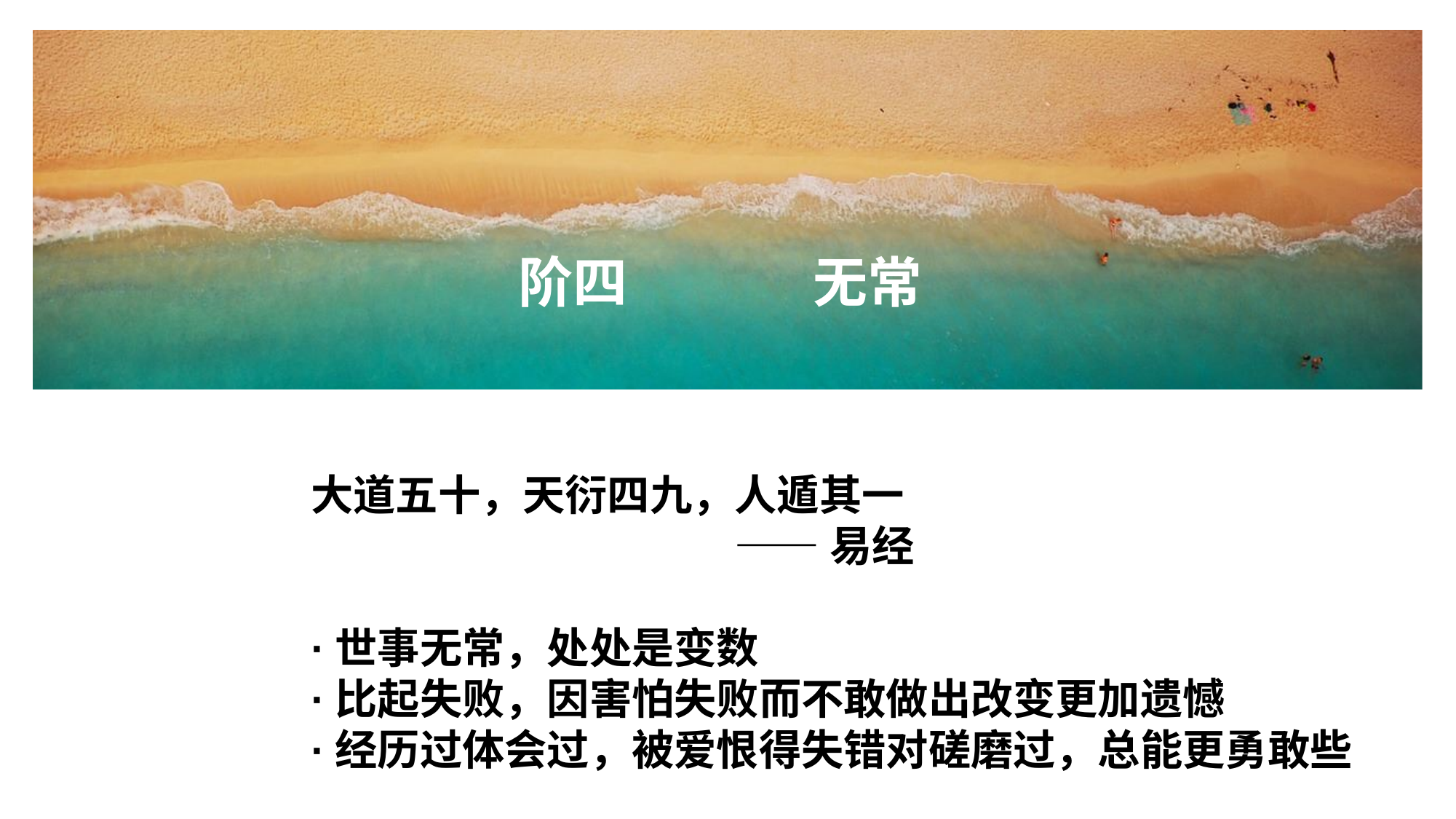

阶四               无常
大道五十，天衍四九，人遁其一
                                            ——易经

·世事无常，处处是变数
·比起失败，因害怕失败而不敢做出改变更加遗憾
·经历过体会过，被爱恨得失错对磋磨过，总能更勇敢些